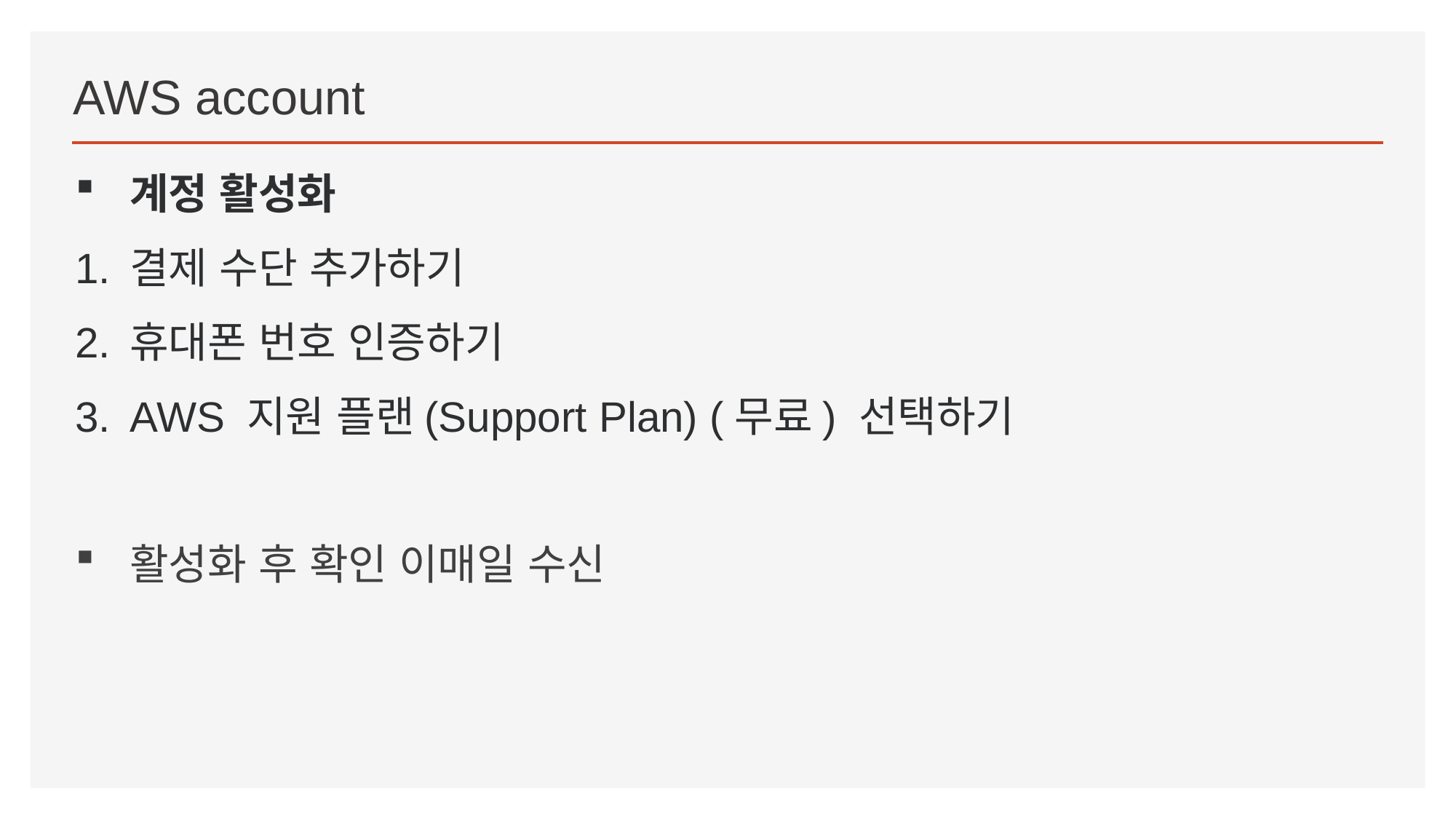

# AWS account
계정 활성화
결제 수단 추가하기
휴대폰 번호 인증하기
AWS 지원 플랜(Support Plan) (무료) 선택하기

활성화 후 확인 이매일 수신